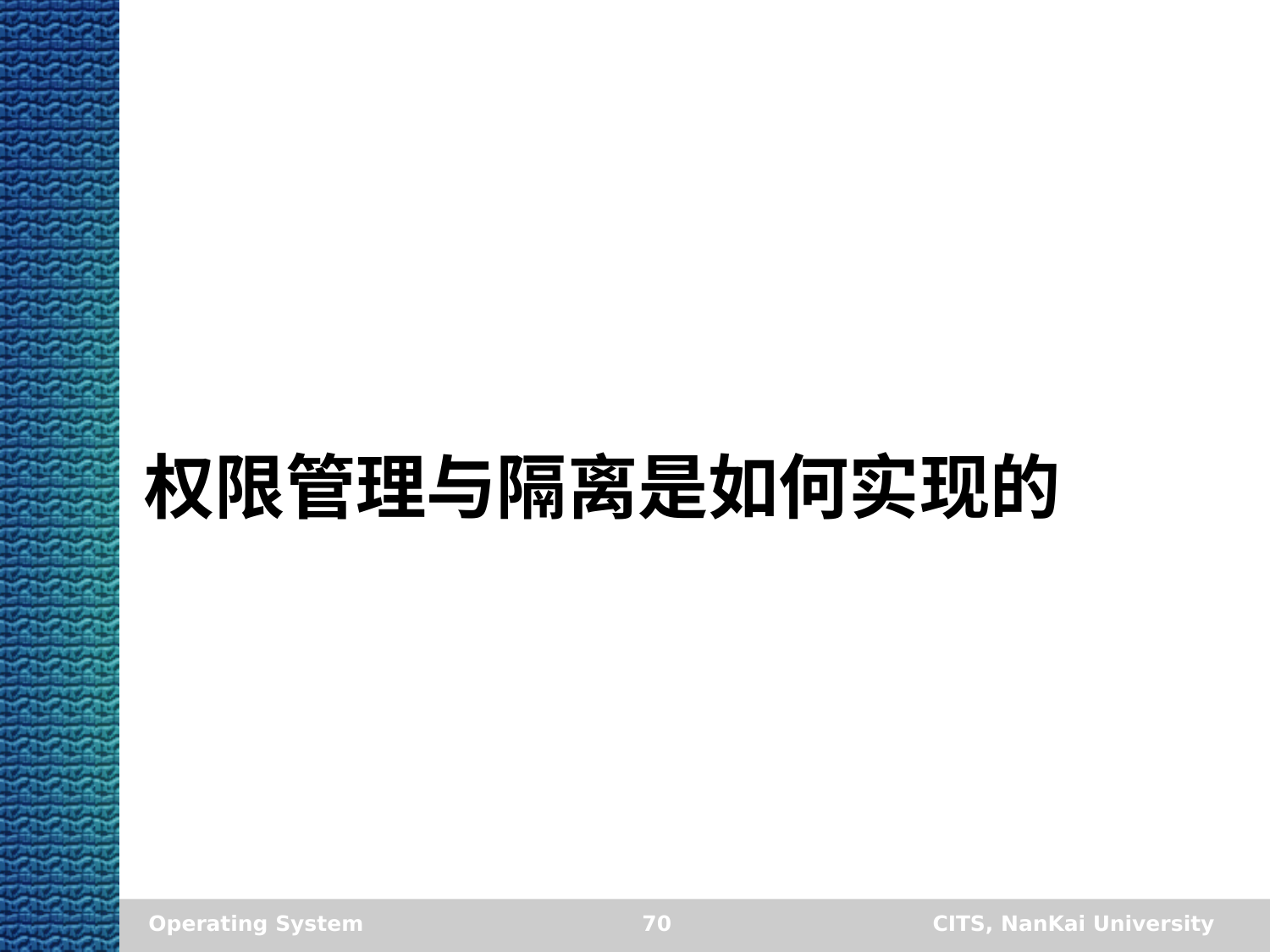

# 权限管理与隔离是如何实现的
Operating System
70
CITS, NanKai University